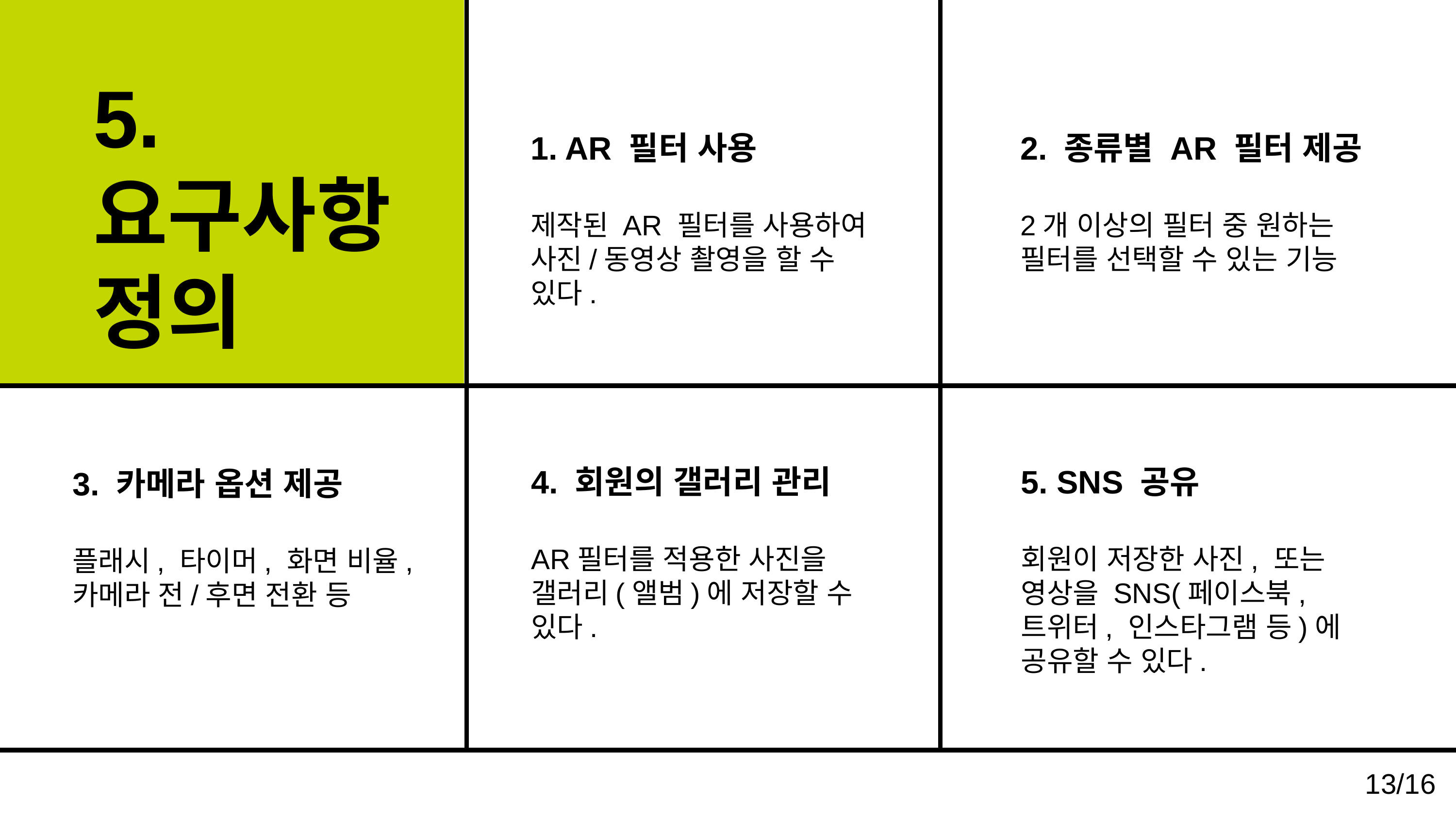

5.
요구사항
정의
1. AR 필터 사용
제작된 AR 필터를 사용하여 사진/동영상 촬영을 할 수 있다.
2. 종류별 AR 필터 제공
2개 이상의 필터 중 원하는 필터를 선택할 수 있는 기능
4. 회원의 갤러리 관리
AR필터를 적용한 사진을 갤러리(앨범)에 저장할 수 있다.
5. SNS 공유
회원이 저장한 사진, 또는 영상을 SNS(페이스북, 트위터, 인스타그램 등)에 공유할 수 있다.
3. 카메라 옵션 제공
플래시, 타이머, 화면 비율, 카메라 전/후면 전환 등
13/16